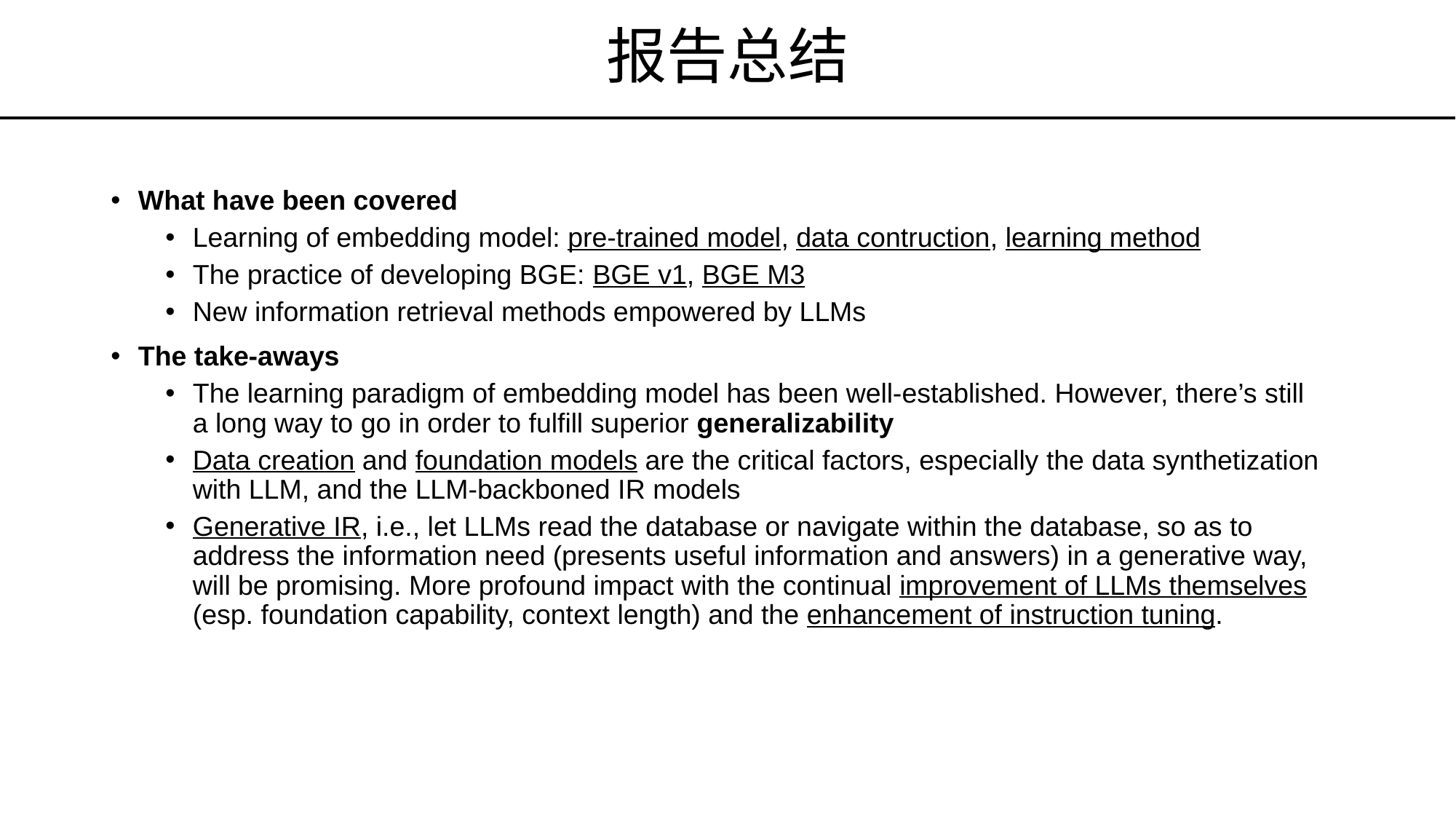

# 报告总结
What have been covered
Learning of embedding model: pre-trained model, data contruction, learning method
The practice of developing BGE: BGE v1, BGE M3
New information retrieval methods empowered by LLMs
The take-aways
The learning paradigm of embedding model has been well-established. However, there’s still a long way to go in order to fulfill superior generalizability
Data creation and foundation models are the critical factors, especially the data synthetization with LLM, and the LLM-backboned IR models
Generative IR, i.e., let LLMs read the database or navigate within the database, so as to address the information need (presents useful information and answers) in a generative way, will be promising. More profound impact with the continual improvement of LLMs themselves (esp. foundation capability, context length) and the enhancement of instruction tuning.